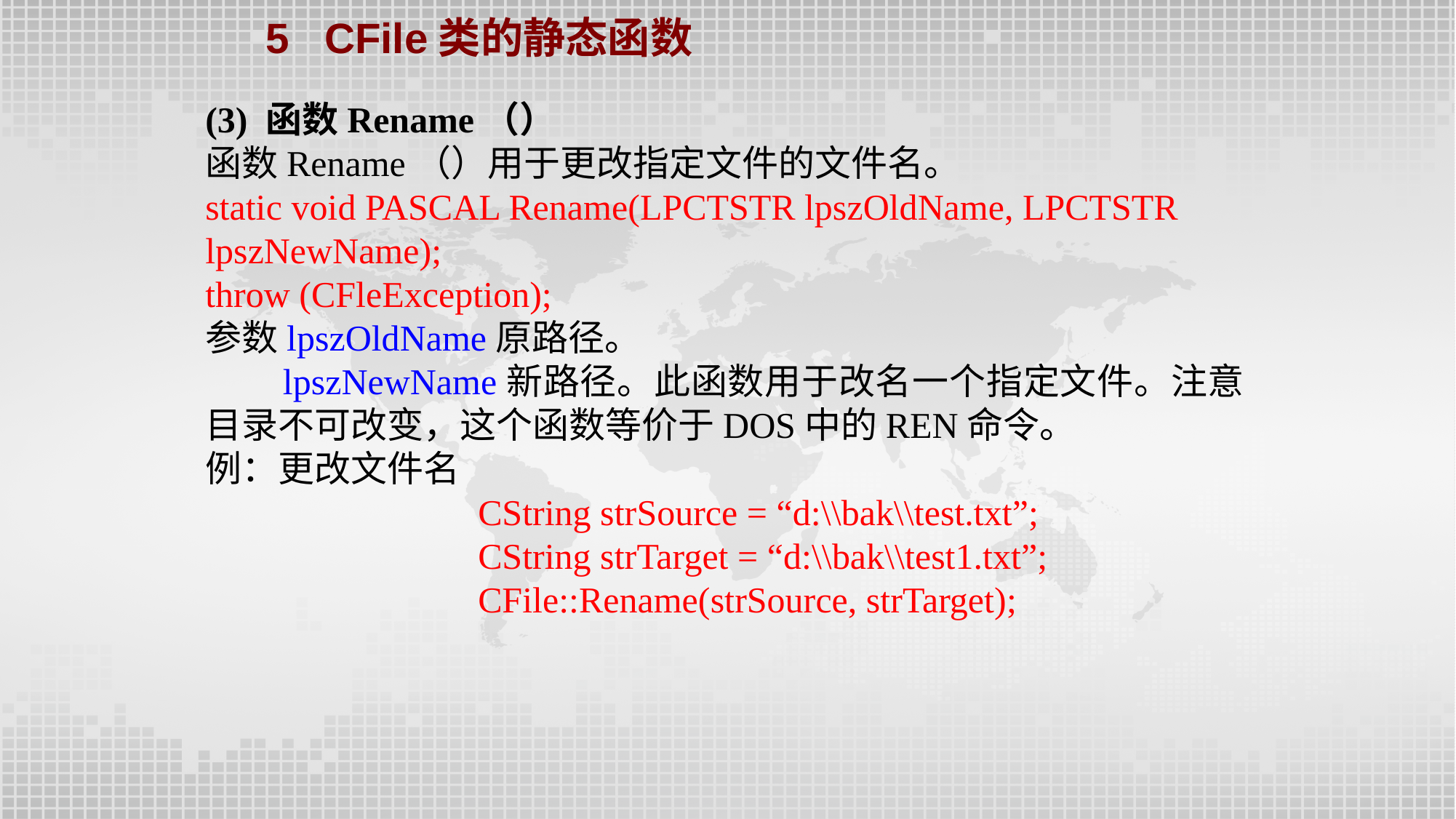

5   CFile类的静态函数
(3) 函数Rename（）
函数Rename（）用于更改指定文件的文件名。
static void PASCAL Rename(LPCTSTR lpszOldName, LPCTSTR lpszNewName);
throw (CFleException);
参数lpszOldName原路径。
        lpszNewName新路径。此函数用于改名一个指定文件。注意目录不可改变，这个函数等价于DOS中的REN命令。
例：更改文件名
		CString strSource = “d:\\bak\\test.txt”;
		CString strTarget = “d:\\bak\\test1.txt”;
		CFile::Rename(strSource, strTarget);